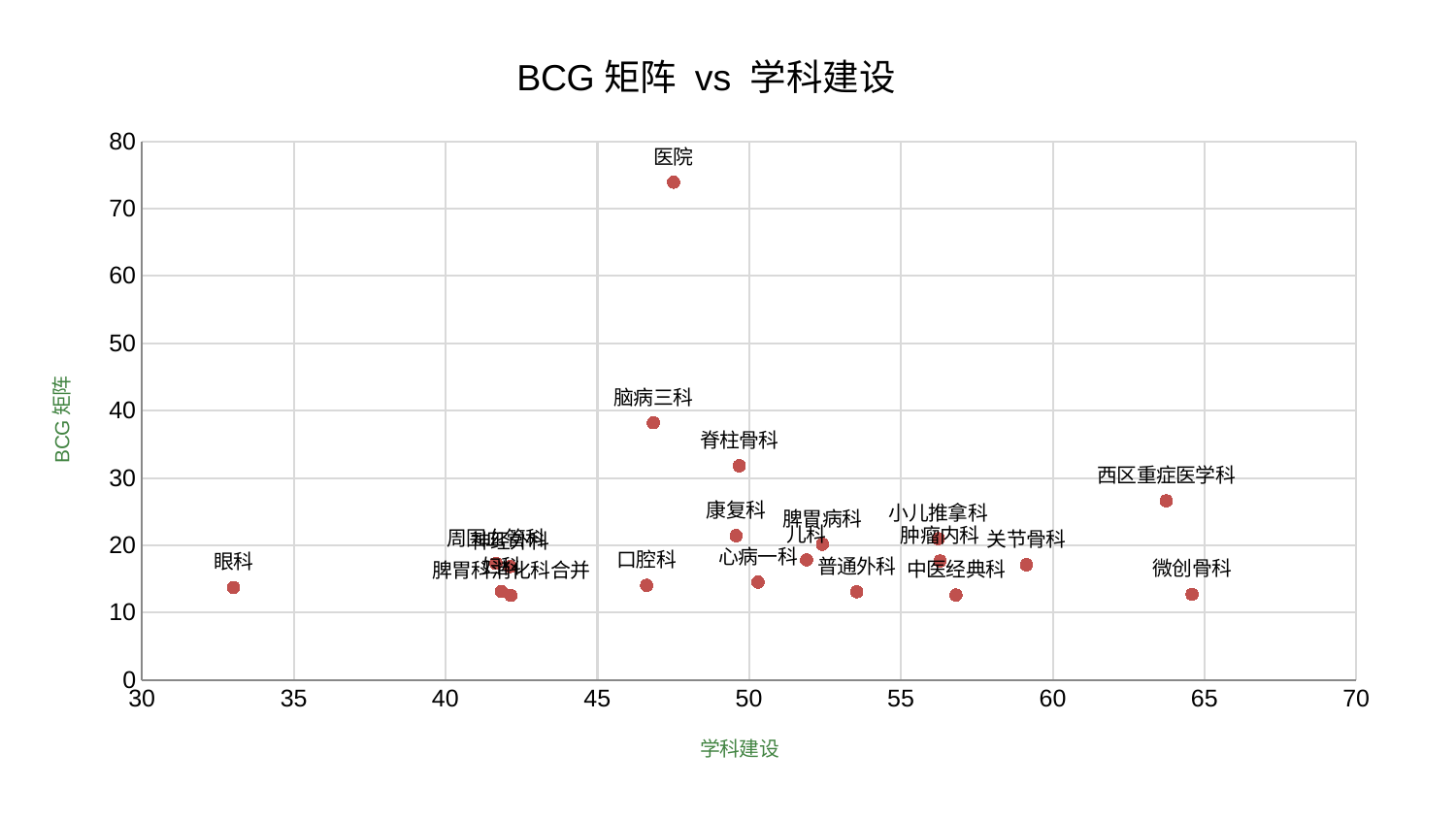

### Chart: BCG矩阵 vs 学科建设

| Category | BCG矩阵 |
|---|---|
229